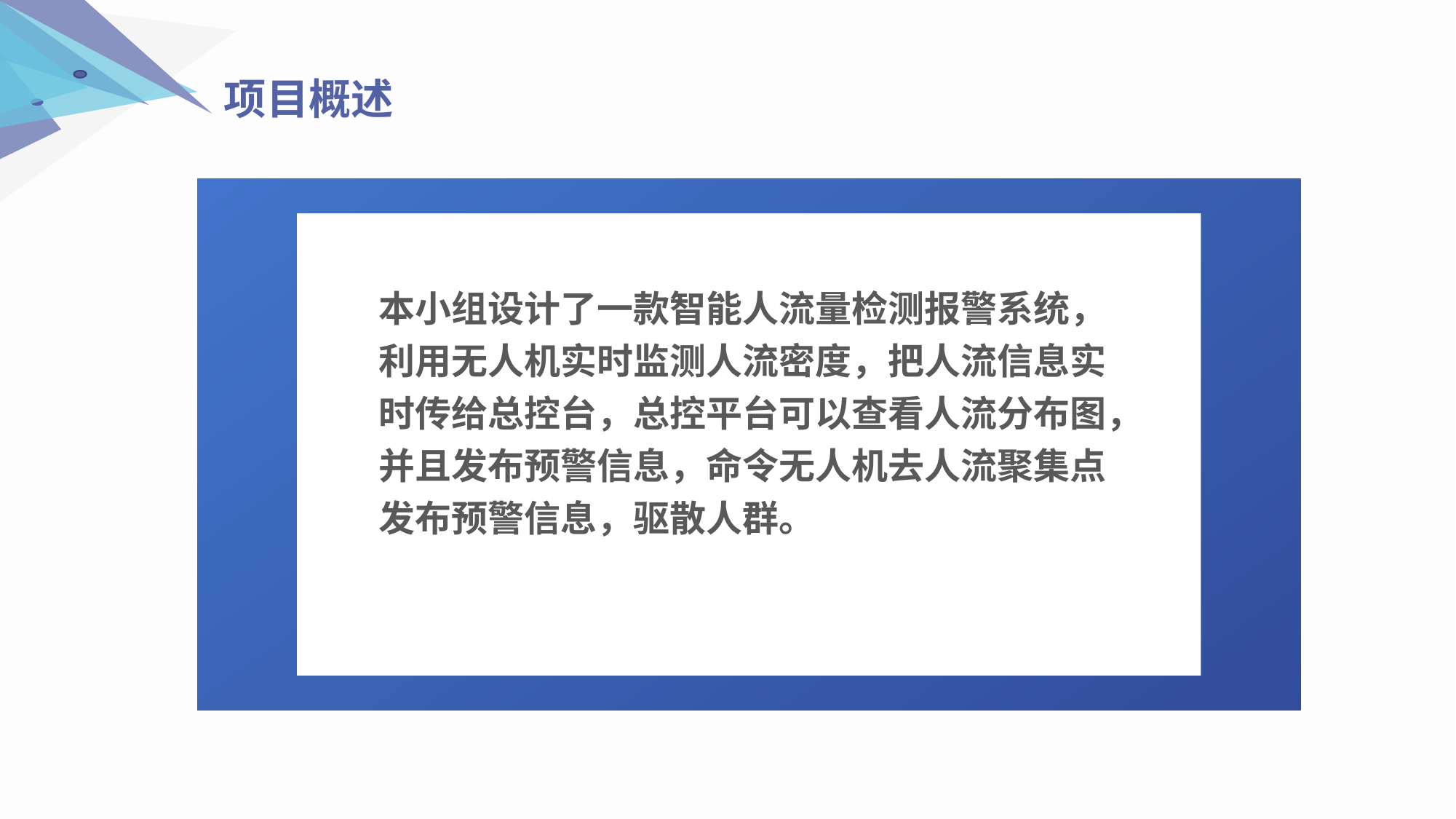

项目概述

本小组设计了一款智能人流量检测报警系统，利用无人机实时监测人流密度，把人流信息实时传给总控台，总控平台可以查看人流分布图，并且发布预警信息，命令无人机去人流聚集点发布预警信息，驱散人群。